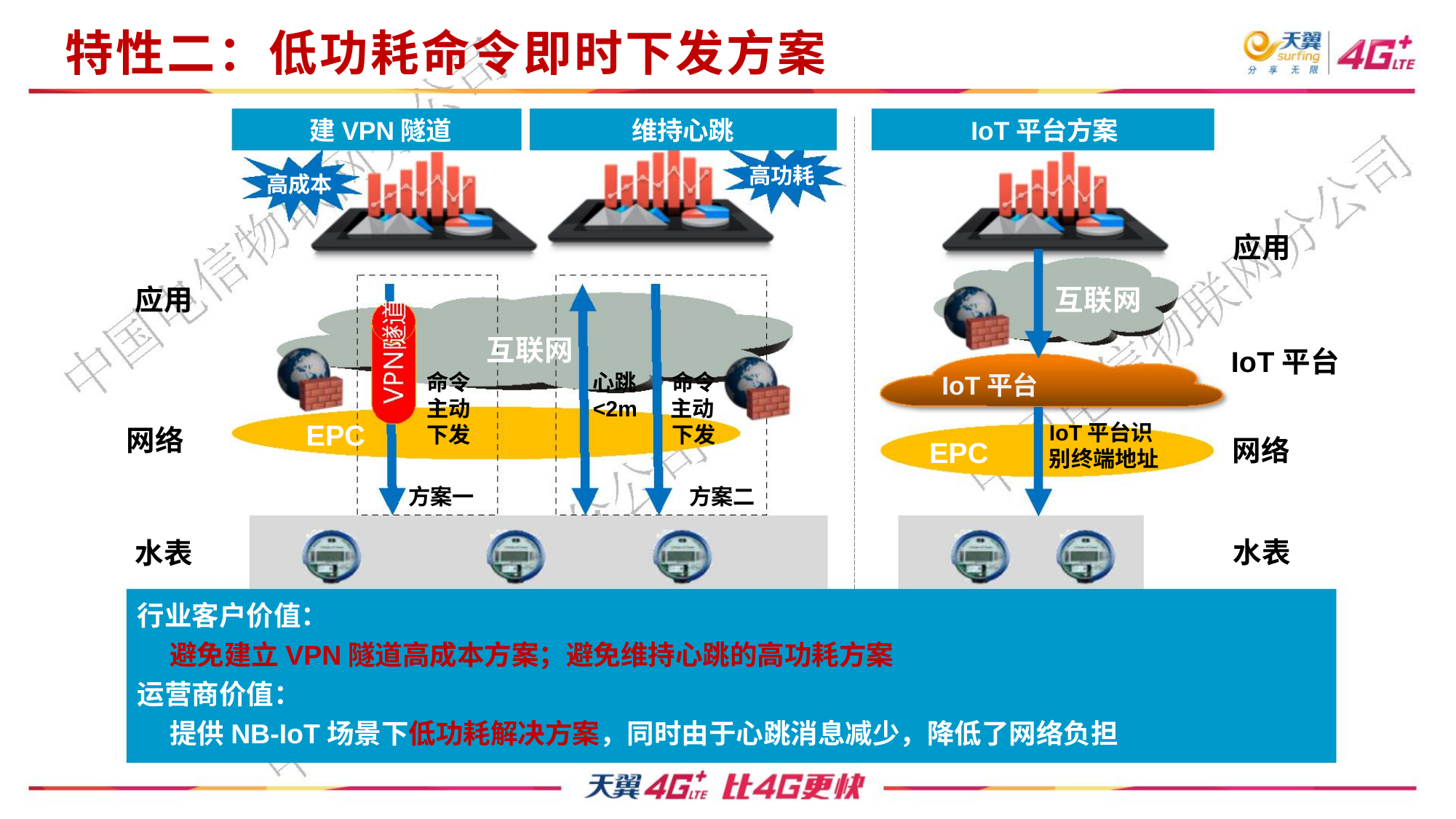

特性二：低功耗命令即时下发方案
建VPN隧道
维持心跳
IoT平台方案
高功耗
高成本
应用
应用
互联网
互联网
IoT平台
命令
主动
下发
心跳
命令
<2m 主动
下发
IoT平台
EPC
IoT平台识
别终端地址
网络
水表
网络
EPC
方案一
方案二
水表
行业客户价值：
避免建立VPN隧道高成本方案；避免维持心跳的高功耗方案
运营商价值：
提供NB-IoT场景下低功耗解决方案，同时由于心跳消息减少，降低了网络负担